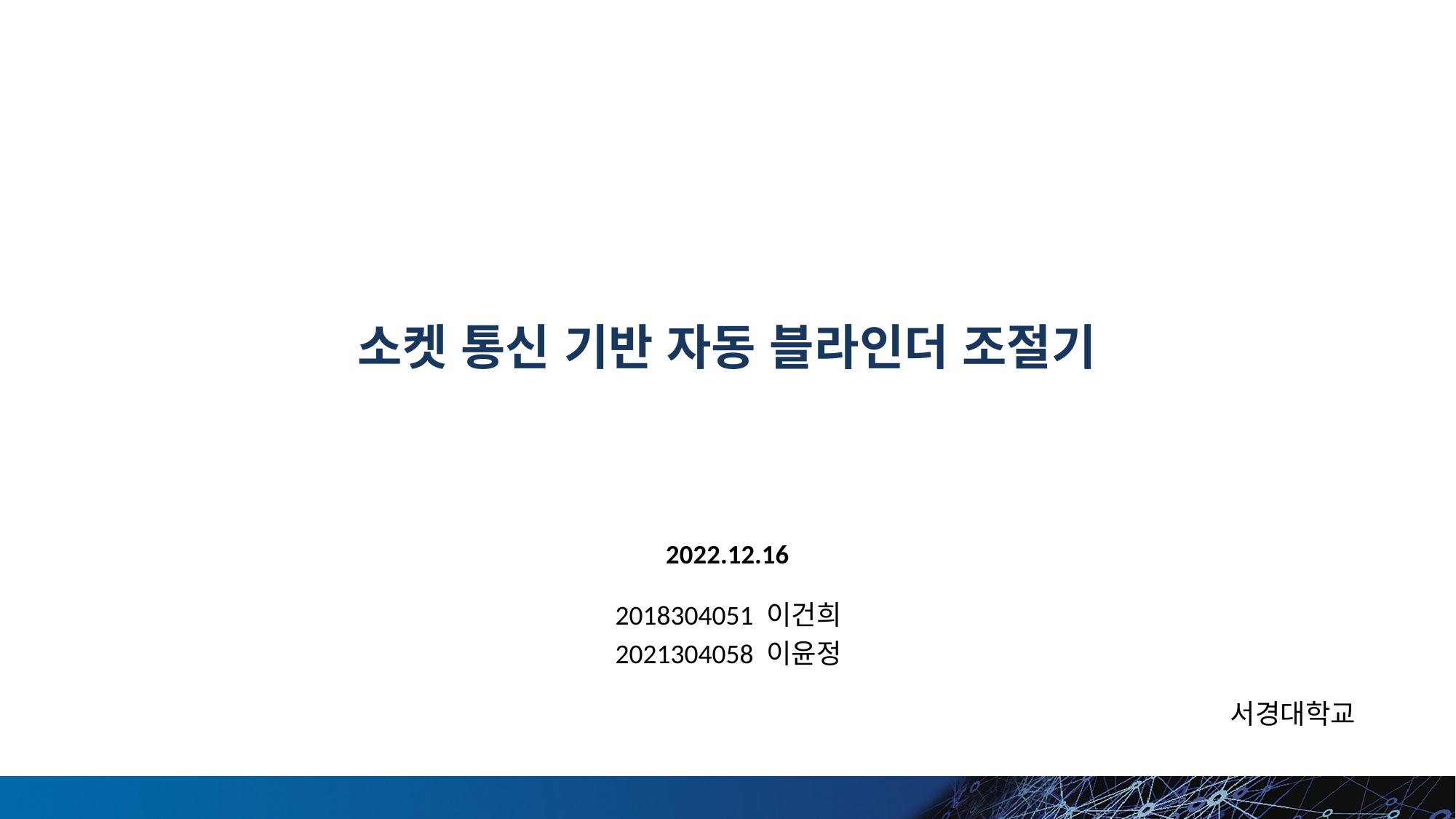

# 소켓 통신 기반 자동 블라인더 조절기
2022.12.16
2018304051 이건희
2021304058 이윤정